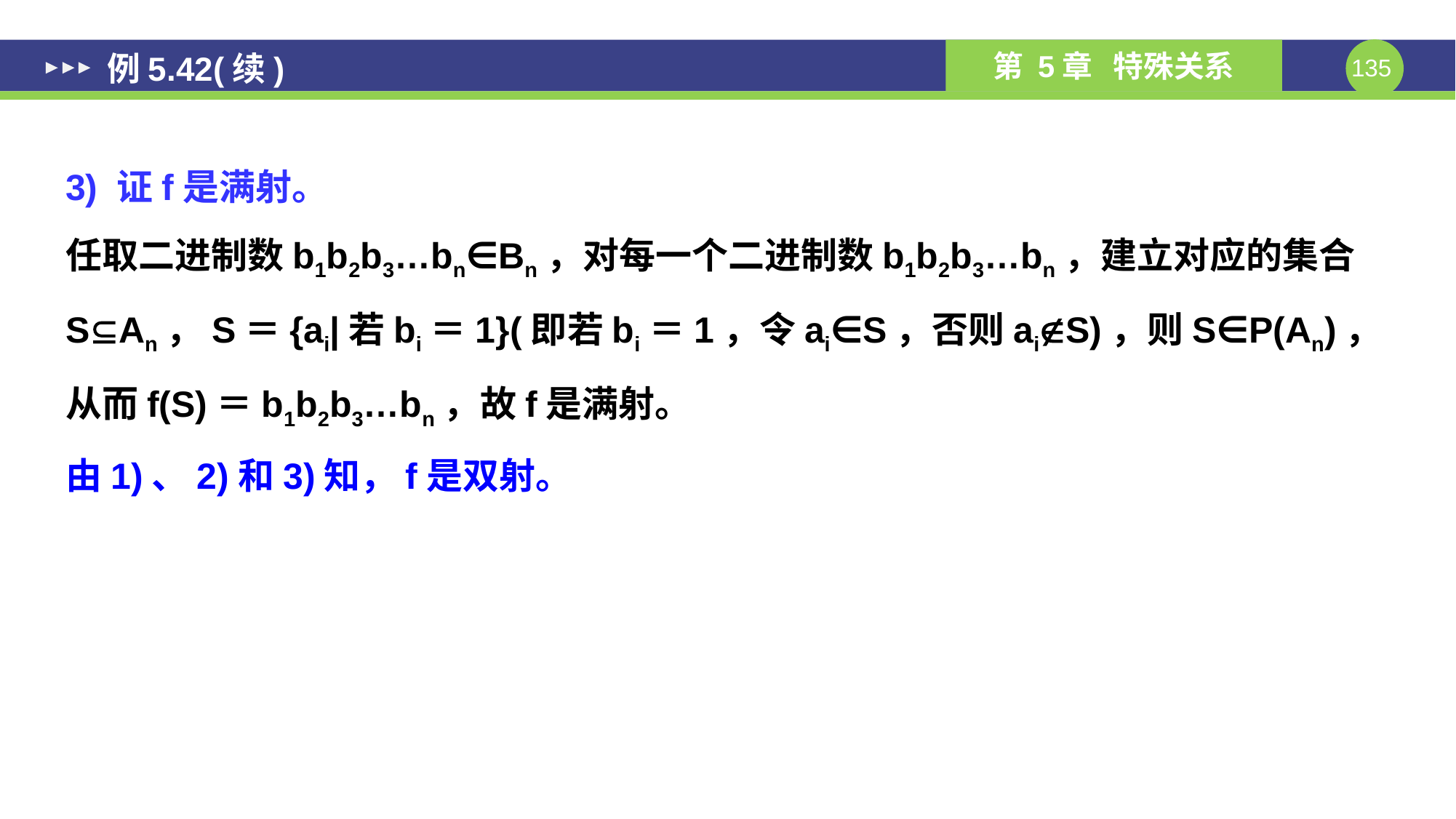

# 例5.42(续)
3) 证f是满射。
任取二进制数b1b2b3…bn∈Bn，对每一个二进制数b1b2b3…bn，建立对应的集合S⊆An，S＝{ai|若bi＝1}(即若bi＝1，令ai∈S，否则ai∉S)，则S∈P(An)，从而f(S)＝b1b2b3…bn，故f是满射。
由1)、2)和3)知，f是双射。